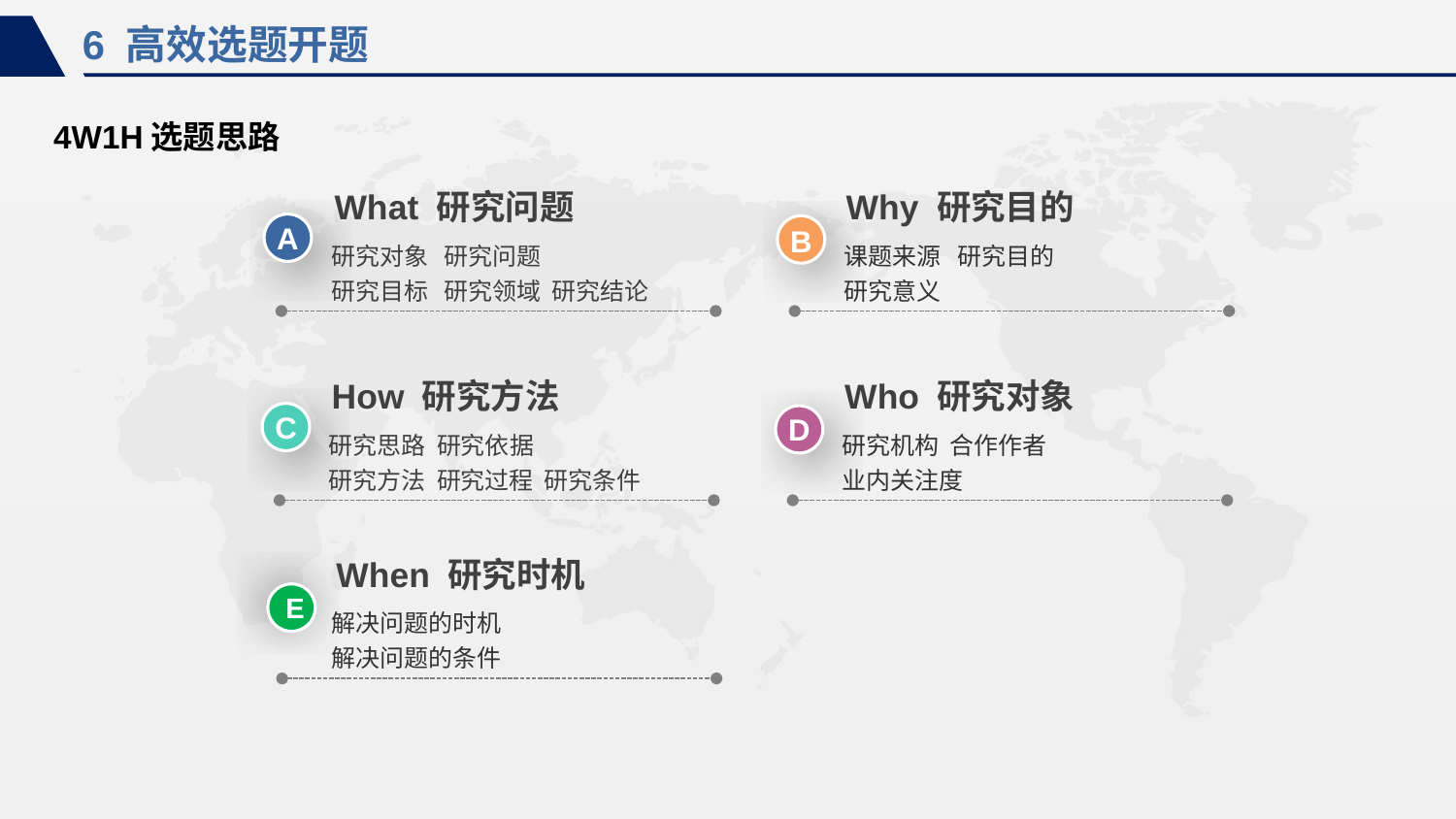

6 高效选题开题

4W1H选题思路
What 研究问题
Why 研究目的
A

B
研究对象   研究问题
研究目标   研究领域  研究结论
课题来源   研究目的
研究意义
How 研究方法
Who 研究对象

C

D
研究思路  研究依据
研究方法  研究过程  研究条件
研究机构  合作作者
业内关注度
When 研究时机
E
解决问题的时机
解决问题的条件